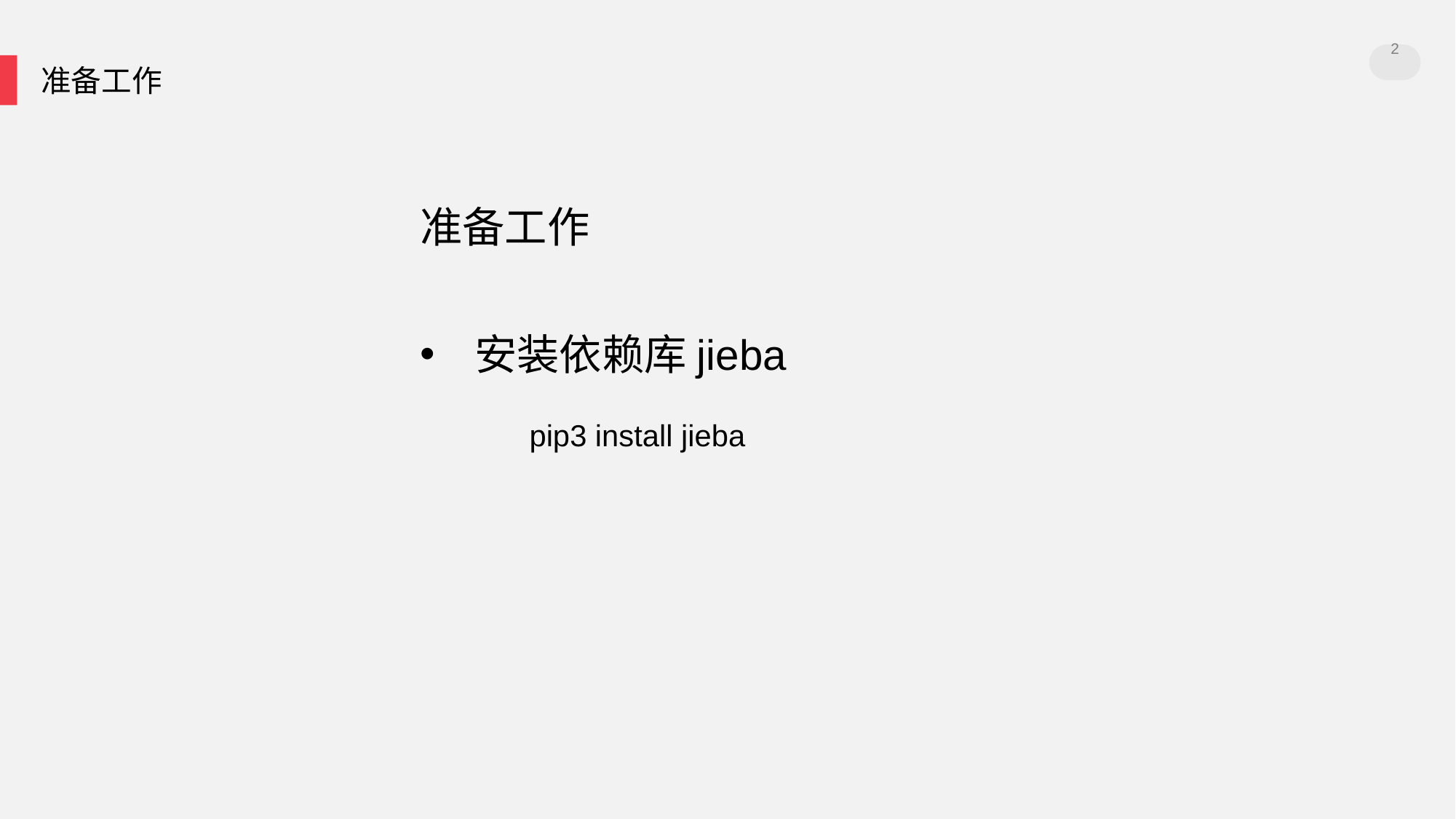

2
准备工作
准备工作

安装依赖库jieba
	pip3 install jieba